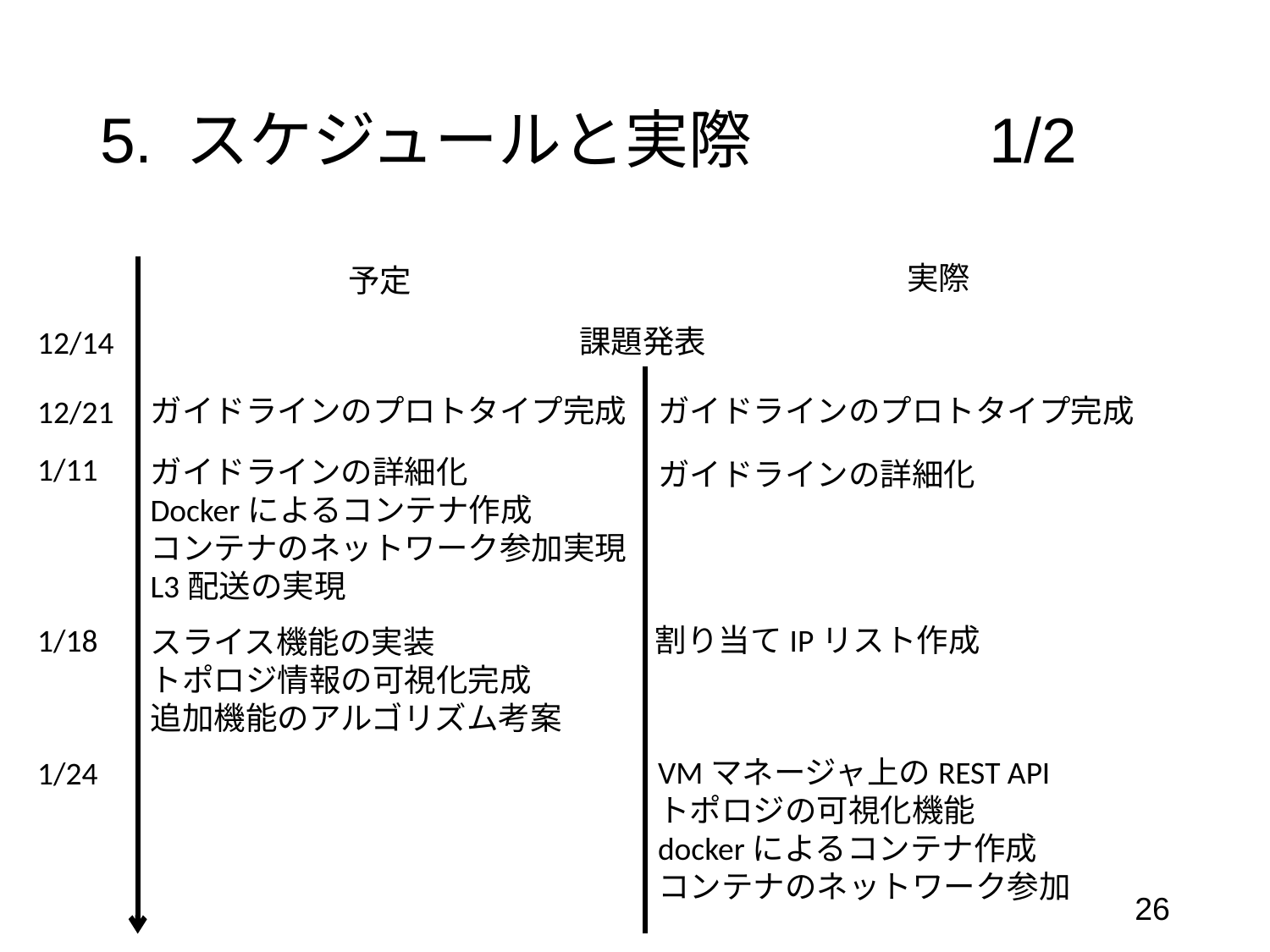

# 5. スケジュールと実際		1/2
実際
予定
課題発表
12/14
ガイドラインのプロトタイプ完成
ガイドラインのプロトタイプ完成
12/21
1/11
ガイドラインの詳細化
Dockerによるコンテナ作成
コンテナのネットワーク参加実現L3配送の実現
ガイドラインの詳細化
1/18
割り当てIPリスト作成
スライス機能の実装
トポロジ情報の可視化完成
追加機能のアルゴリズム考案
VMマネージャ上のREST API
トポロジの可視化機能
dockerによるコンテナ作成
コンテナのネットワーク参加
1/24
26